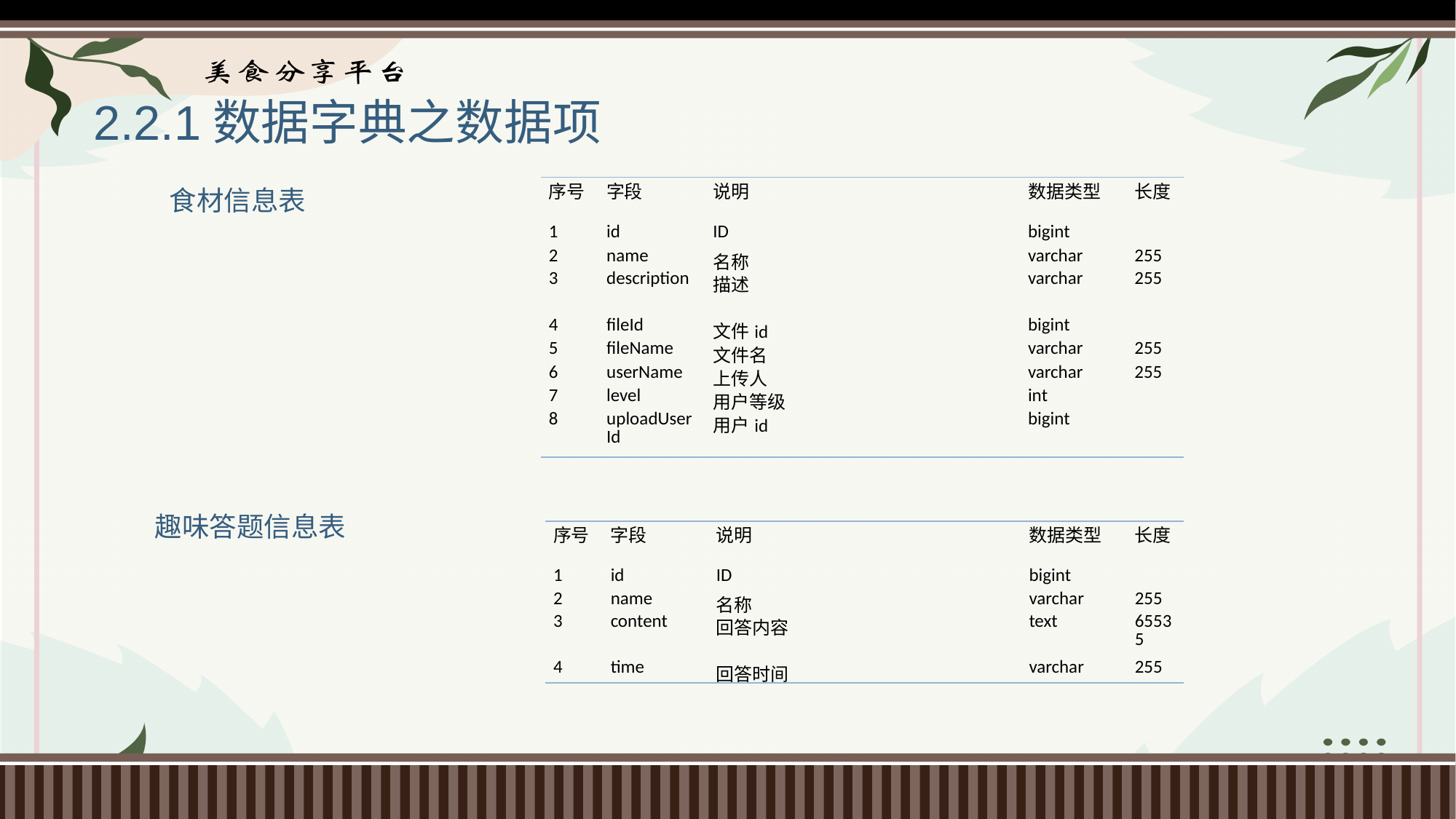

# 2.2.1数据字典之数据项
食材信息表

| 序号 | 字段 | 说明 | 数据类型 | 长度 |
| --- | --- | --- | --- | --- |
| 1 | id | ID | bigint |  |
| 2 | name | 名称 | varchar | 255 |
| 3 | description | 描述 | varchar | 255 |
| 4 | fileId | 文件id | bigint |  |
| 5 | fileName | 文件名 | varchar | 255 |
| 6 | userName | 上传人 | varchar | 255 |
| 7 | level | 用户等级 | int |  |
| 8 | uploadUserId | 用户id | bigint |  |

趣味答题信息表

| 序号 | 字段 | 说明 | 数据类型 | 长度 |
| --- | --- | --- | --- | --- |
| 1 | id | ID | bigint |  |
| 2 | name | 名称 | varchar | 255 |
| 3 | content | 回答内容 | text | 65535 |
| 4 | time | 回答时间 | varchar | 255 |